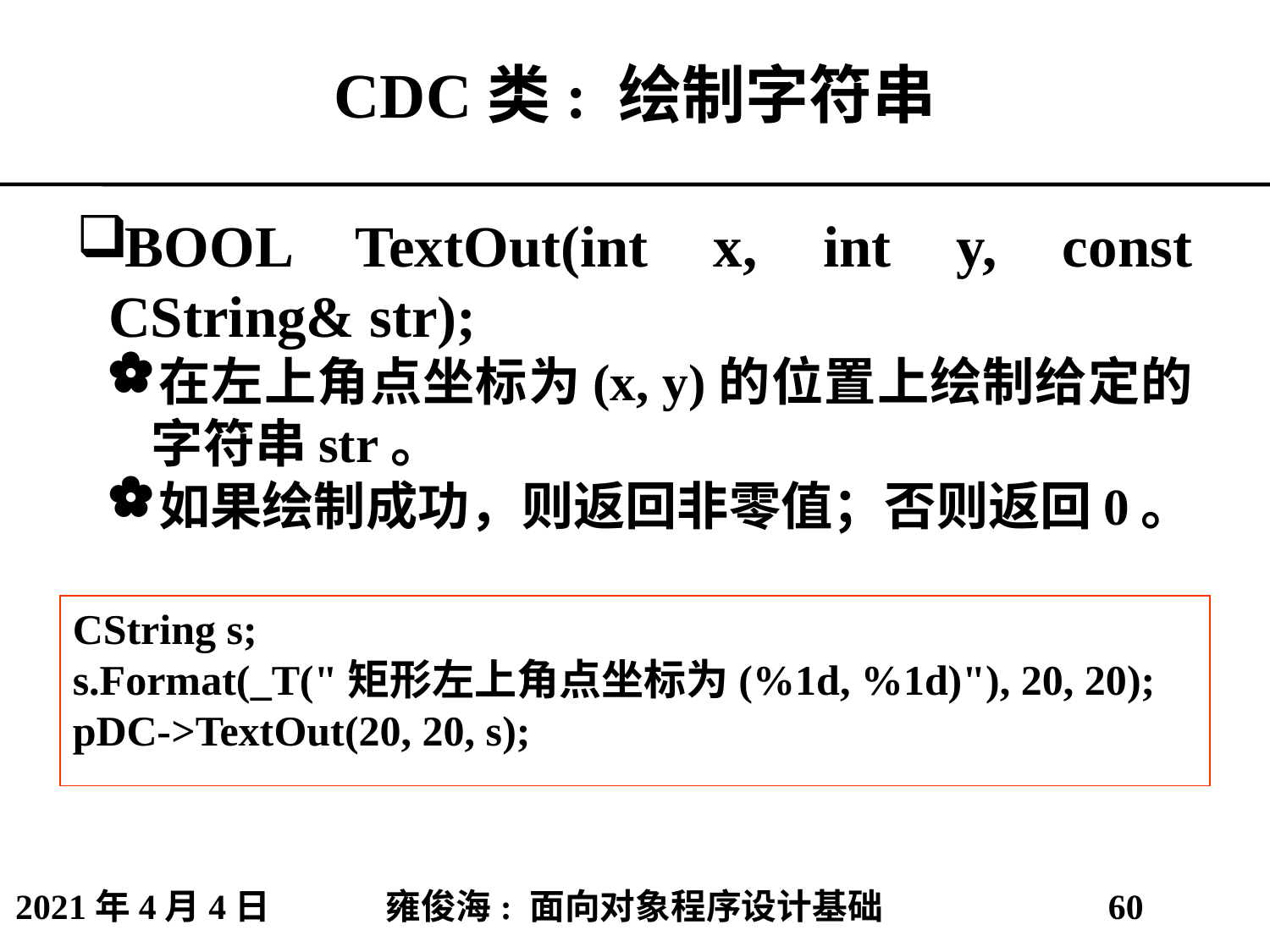

# CDC类: 绘制字符串

BOOL TextOut(int x, int y, const CString& str);
在左上角点坐标为(x, y)的位置上绘制给定的字符串str。
如果绘制成功，则返回非零值；否则返回0。
CString s;
s.Format(_T("矩形左上角点坐标为(%1d, %1d)"), 20, 20);
pDC->TextOut(20, 20, s);
2021年4月4日
雍俊海: 面向对象程序设计基础
60